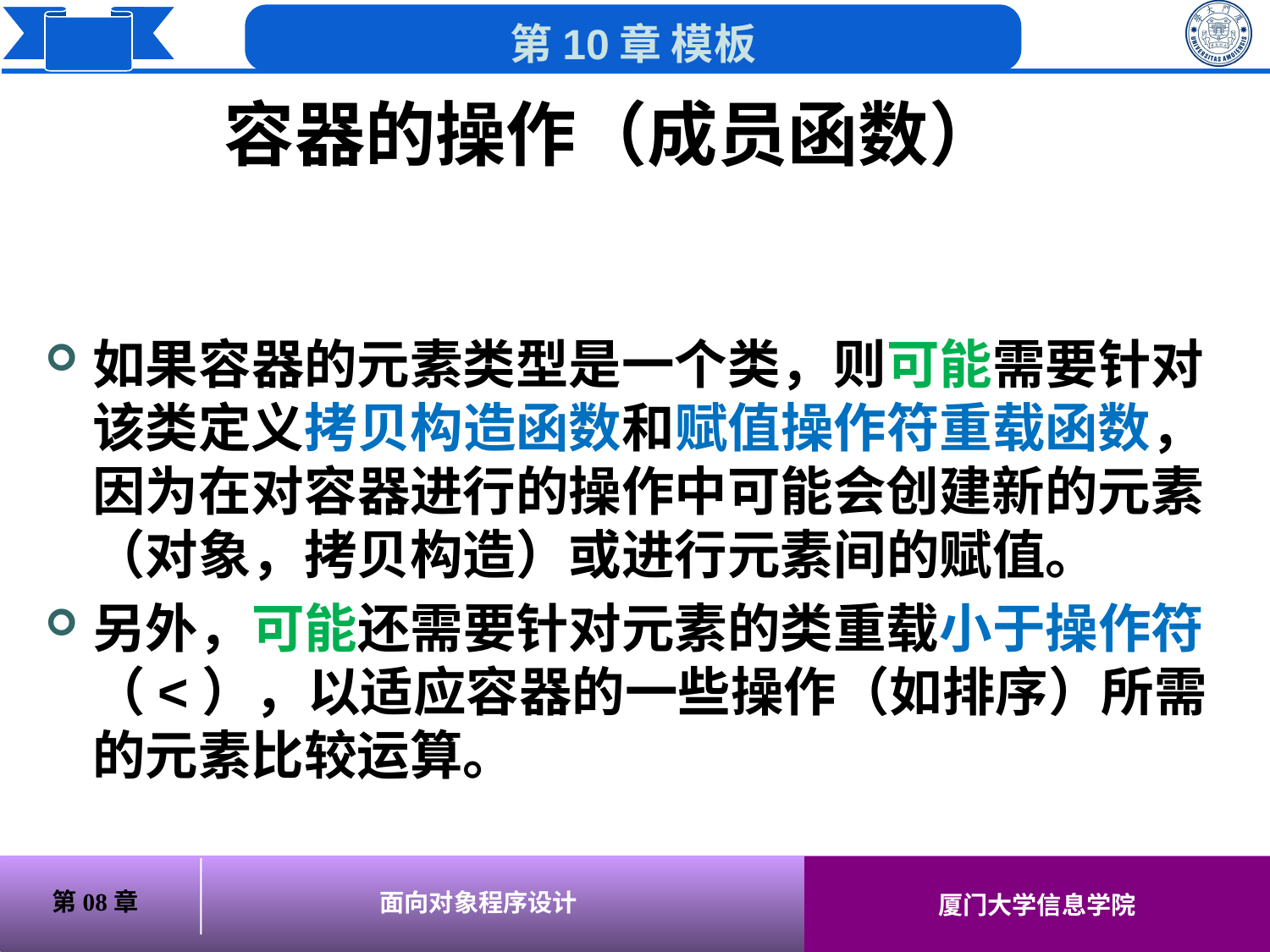

# 容器的操作（成员函数）
如果容器的元素类型是一个类，则可能需要针对该类定义拷贝构造函数和赋值操作符重载函数，因为在对容器进行的操作中可能会创建新的元素（对象，拷贝构造）或进行元素间的赋值。
另外，可能还需要针对元素的类重载小于操作符（<），以适应容器的一些操作（如排序）所需的元素比较运算。
49